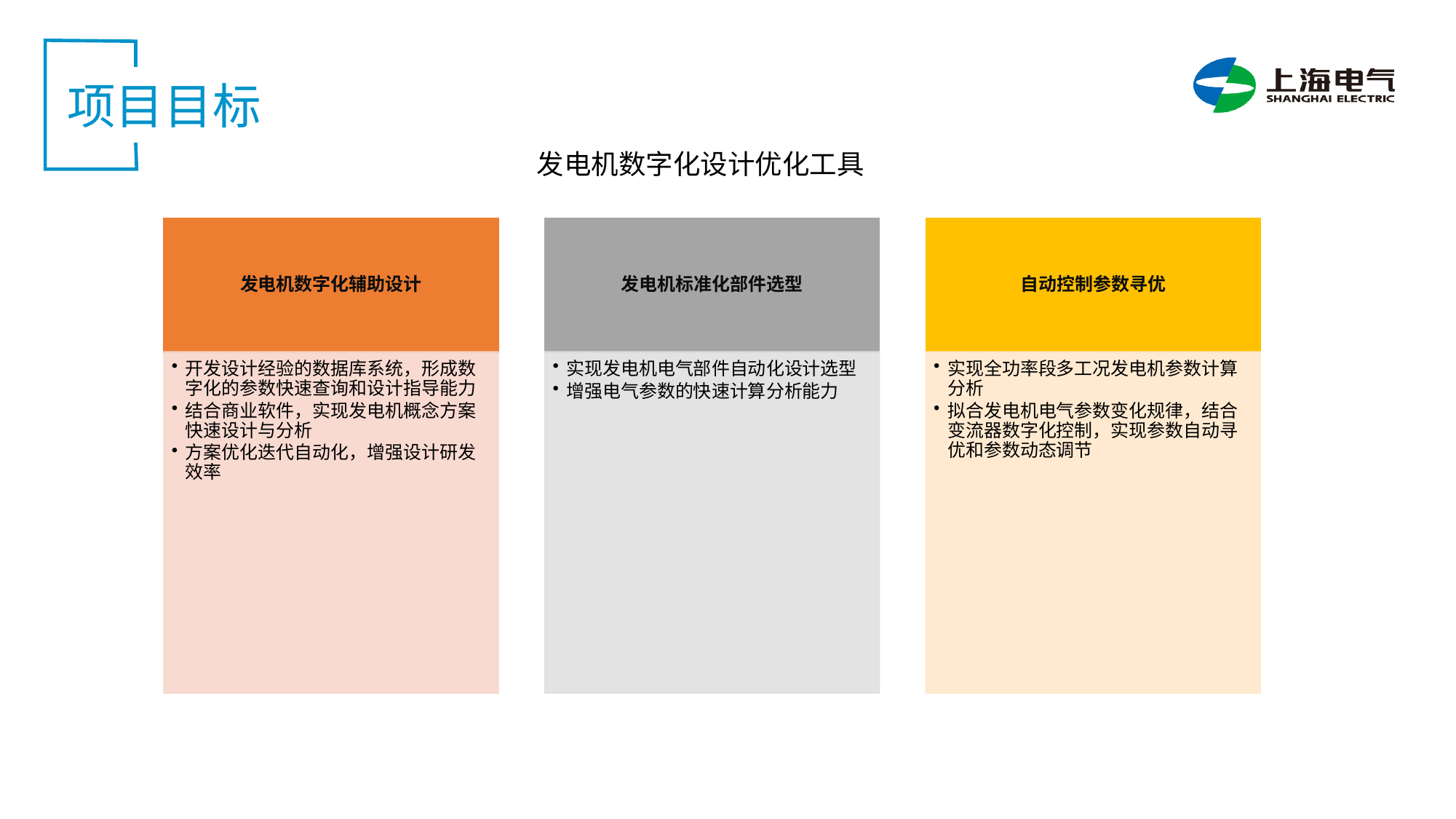

项目目标
发电机数字化辅助设计
开发设计经验的数据库系统，形成数字化的参数快速查询和设计指导能力
结合商业软件，实现发电机概念方案快速设计与分析
方案优化迭代自动化，增强设计研发效率

发电机标准化部件选型
实现发电机电气部件自动化设计选型
增强电气参数的快速计算分析能力
自动控制参数寻优
实现全功率段多工况发电机参数计算分析
拟合发电机电气参数变化规律，结合变流器数字化控制，实现参数自动寻优和参数动态调节

发电机数字化设计优化工具